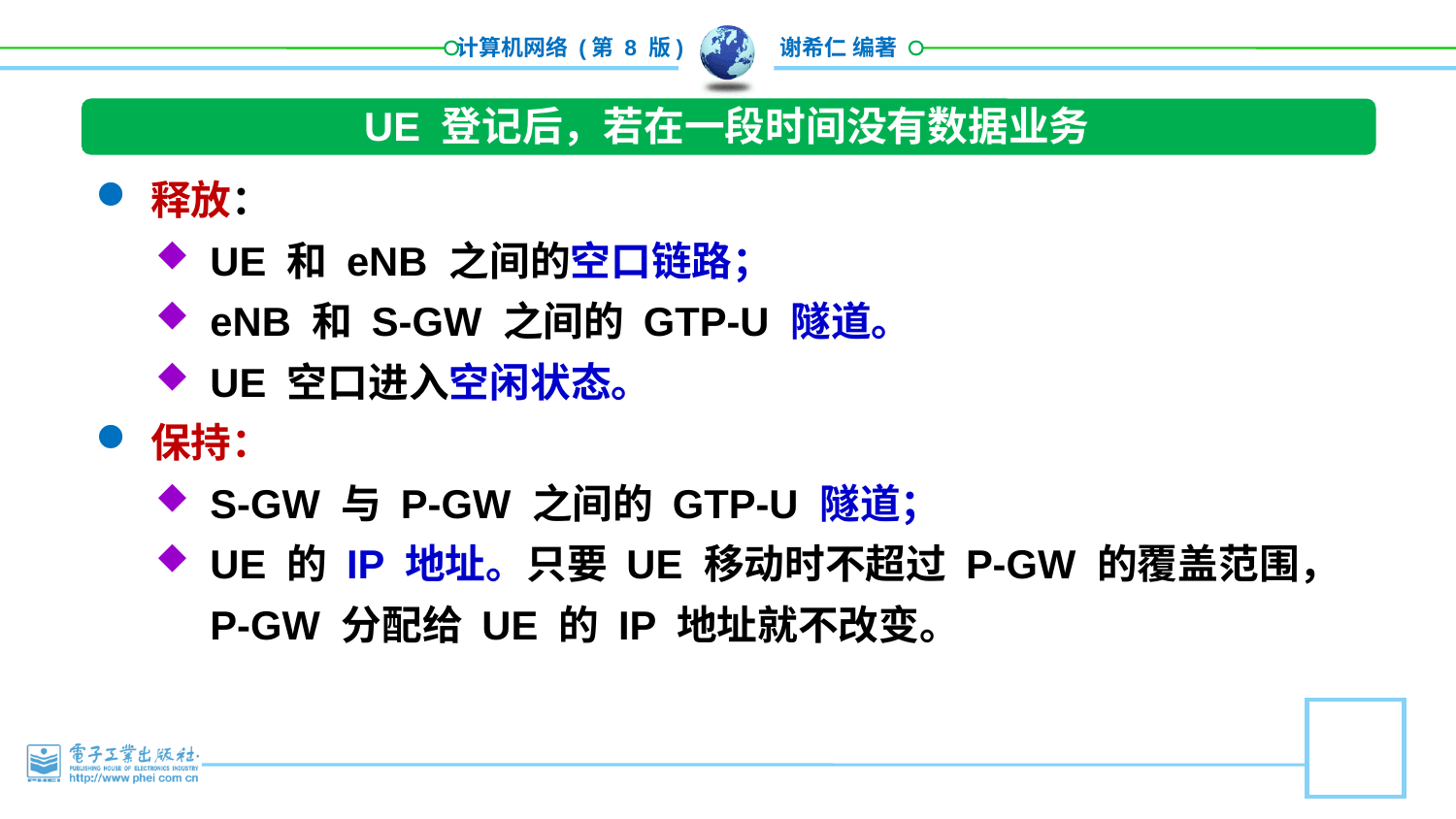

UE 登记后，若在一段时间没有数据业务

释放：
UE 和 eNB 之间的空口链路；
eNB 和 S-GW 之间的 GTP-U 隧道。
UE 空口进入空闲状态。
保持：
S-GW 与 P-GW 之间的 GTP-U 隧道；
UE 的 IP 地址。只要 UE 移动时不超过 P-GW 的覆盖范围，P-GW 分配给 UE 的 IP 地址就不改变。